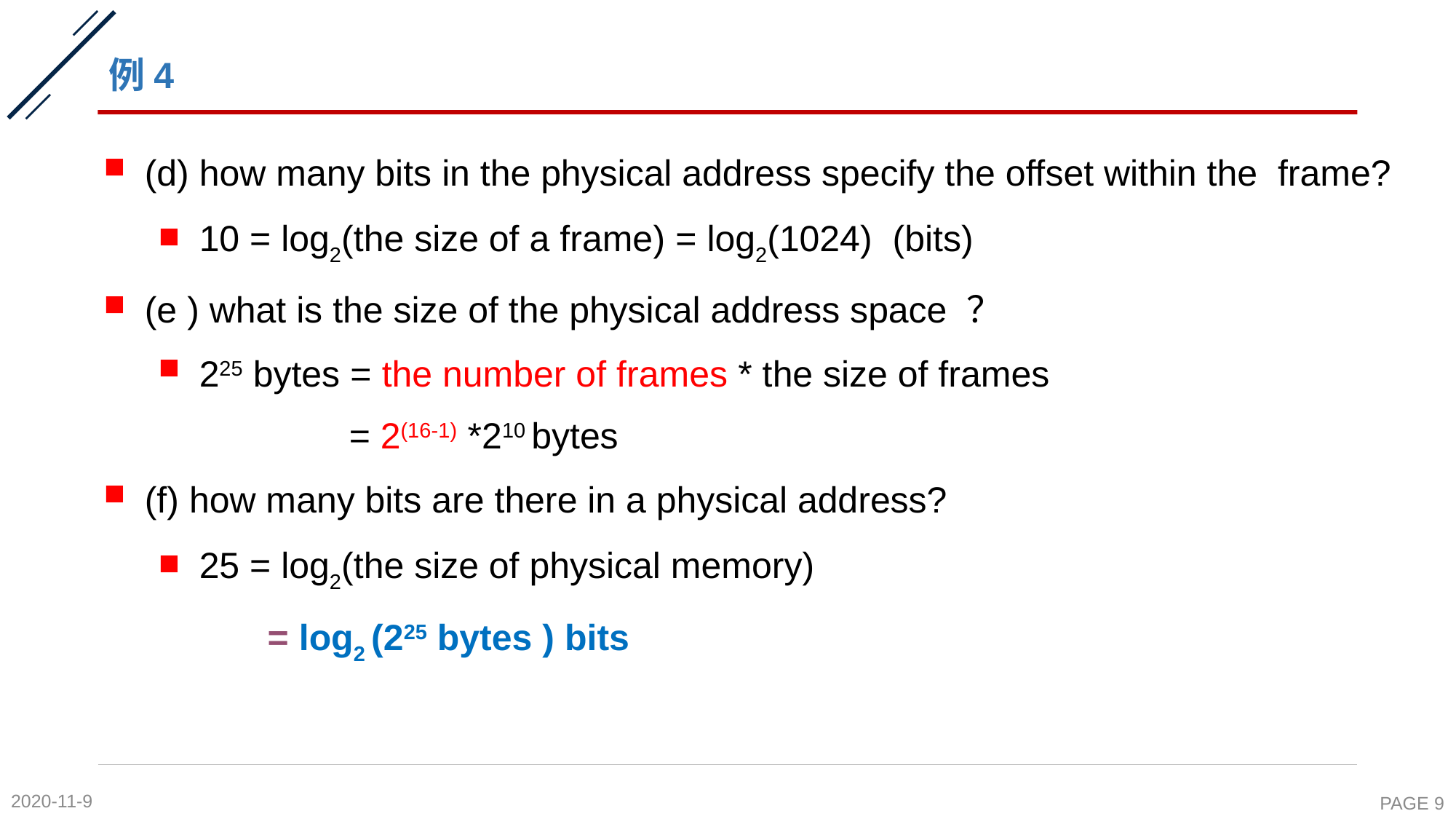

# 例4
(d) how many bits in the physical address specify the offset within the  frame?
10 = log2(the size of a frame) = log2(1024)  (bits)
(e ) what is the size of the physical address space ？
225 bytes = the number of frames * the size of frames
                         = 2(16-1) *210 bytes
(f) how many bits are there in a physical address?
25 = log2(the size of physical memory)
                 = log2 (225 bytes ) bits
2020-11-9
PAGE 9